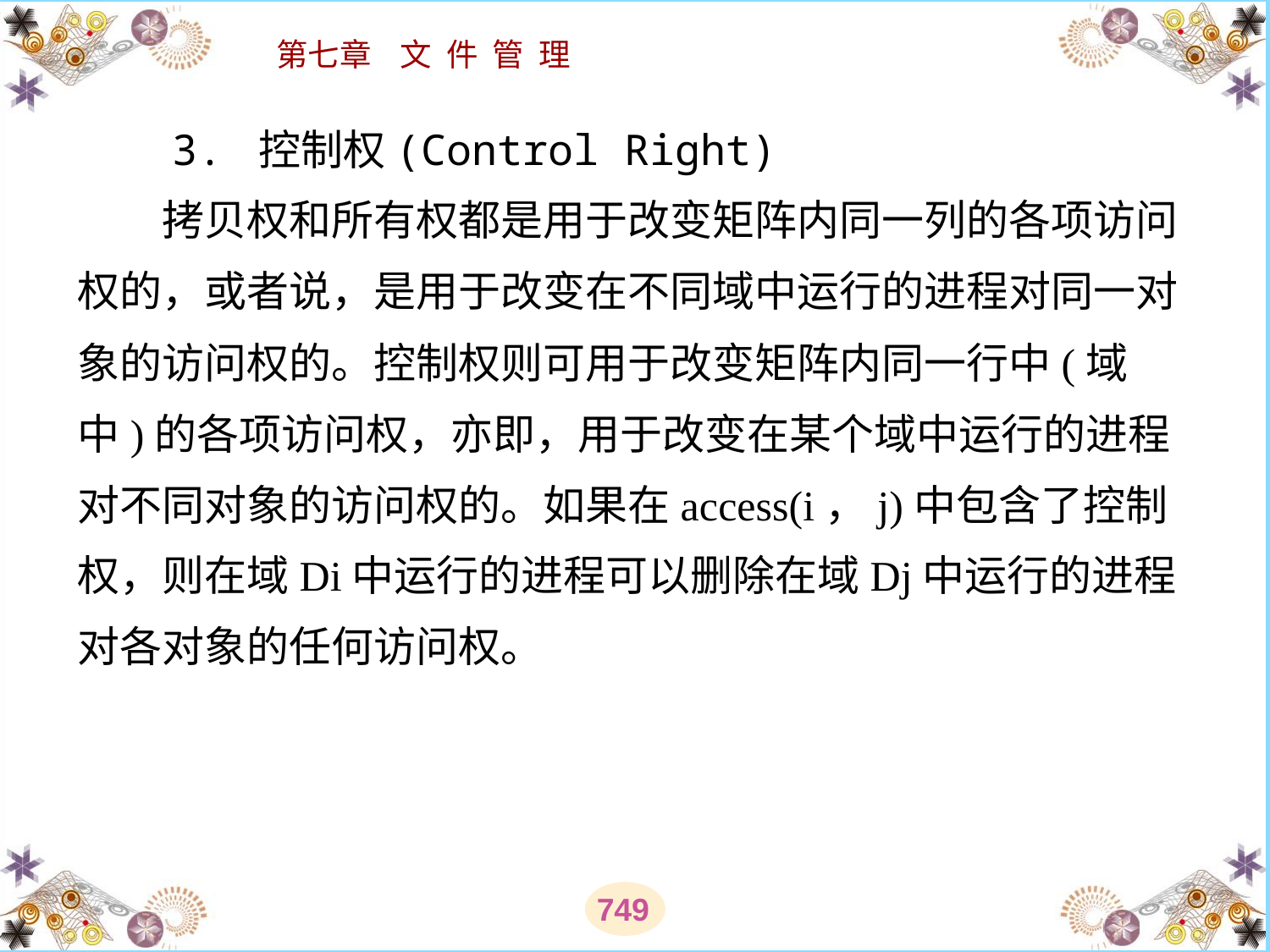

# 3. 控制权(Control Right) 　　拷贝权和所有权都是用于改变矩阵内同一列的各项访问权的，或者说，是用于改变在不同域中运行的进程对同一对象的访问权的。控制权则可用于改变矩阵内同一行中(域中)的各项访问权，亦即，用于改变在某个域中运行的进程对不同对象的访问权的。如果在access(i，j)中包含了控制权，则在域Di中运行的进程可以删除在域Dj中运行的进程对各对象的任何访问权。